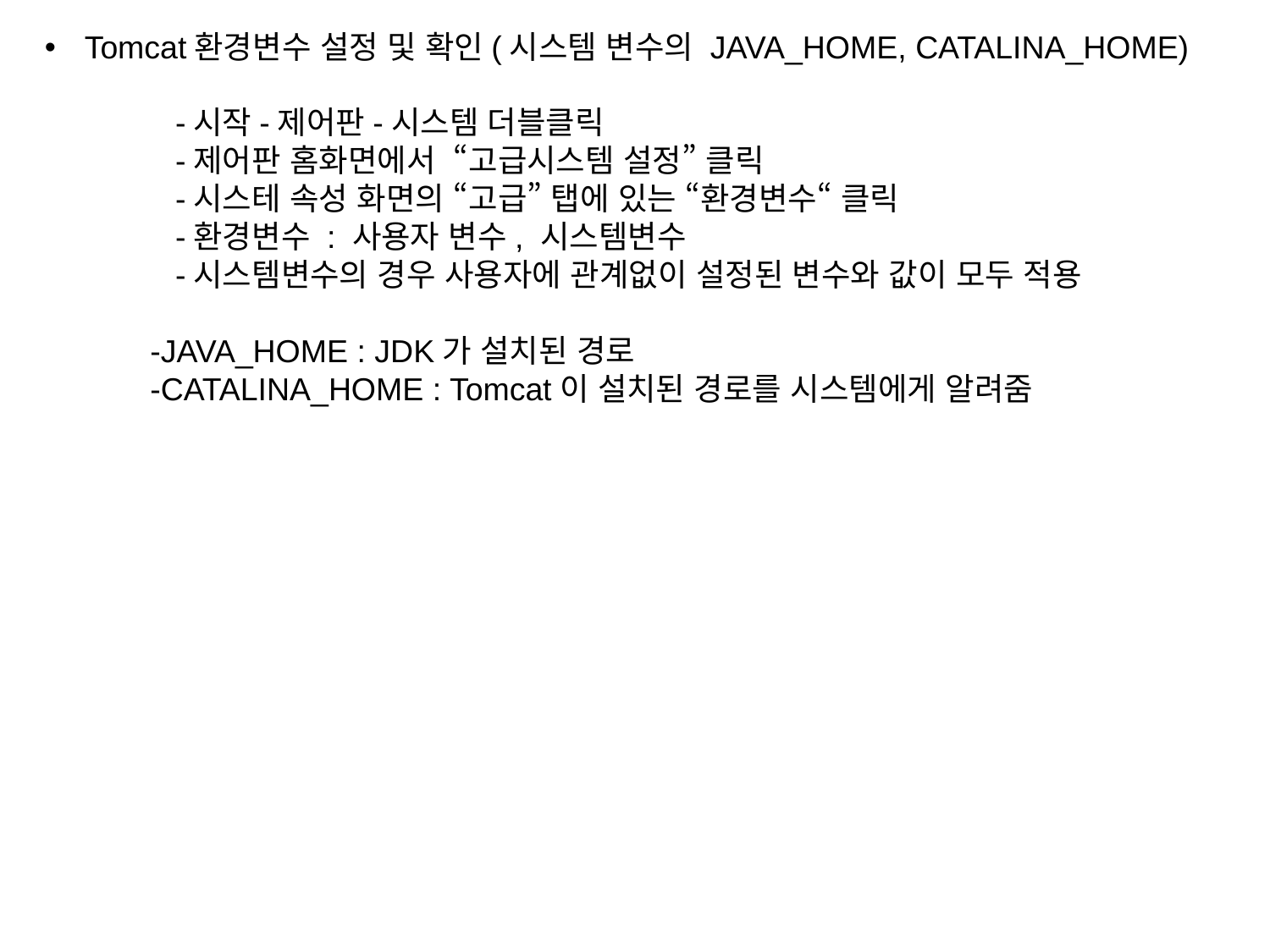

Tomcat환경변수 설정 및 확인(시스템 변수의 JAVA_HOME, CATALINA_HOME)
-시작-제어판-시스템 더블클릭
-제어판 홈화면에서  “고급시스템 설정” 클릭
-시스테 속성 화면의 “고급” 탭에 있는 “환경변수“ 클릭
-환경변수 : 사용자 변수, 시스템변수
-시스템변수의 경우 사용자에 관계없이 설정된 변수와 값이 모두 적용
-JAVA_HOME : JDK가 설치된 경로
-CATALINA_HOME : Tomcat이 설치된 경로를 시스템에게 알려줌